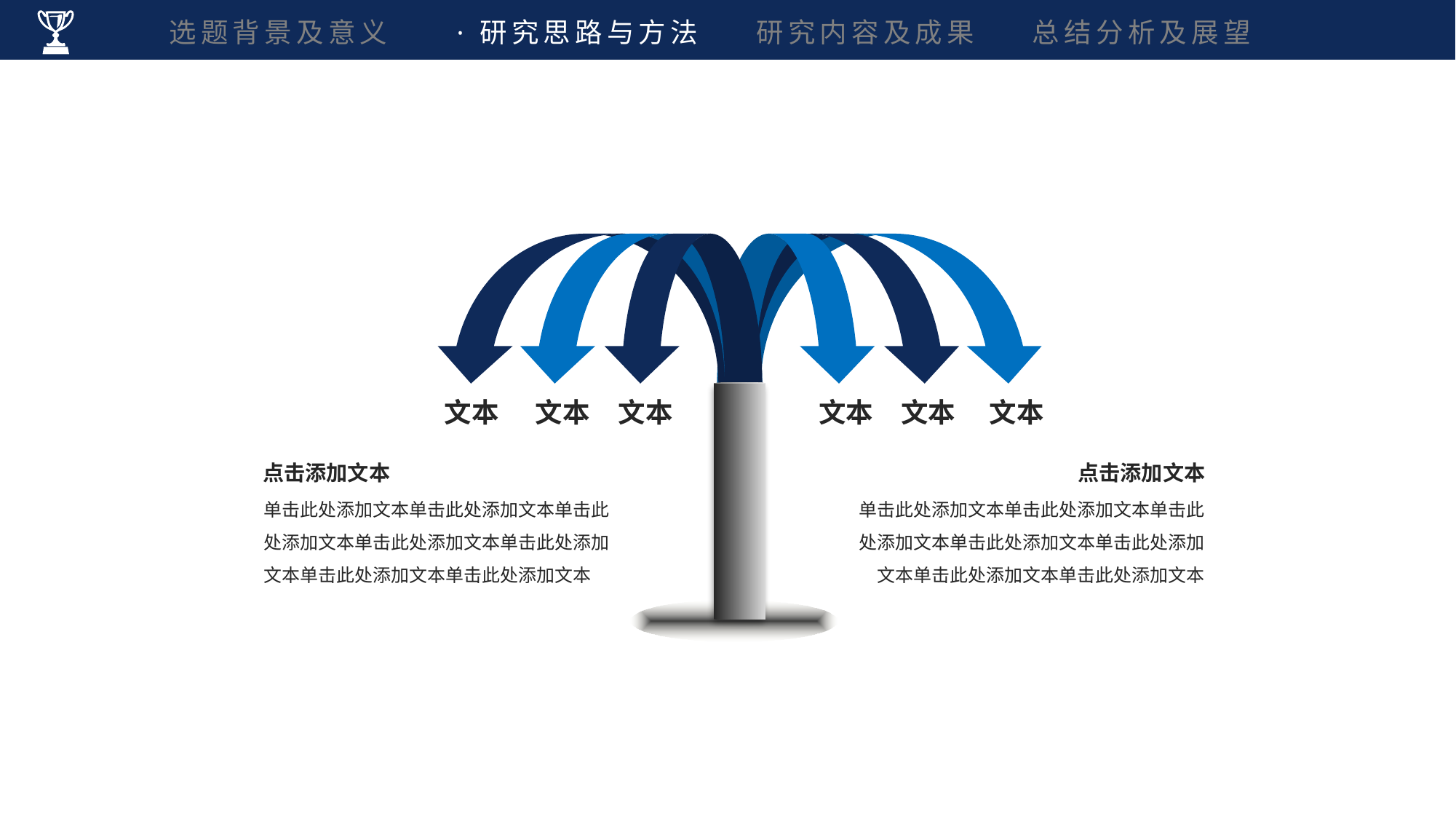

选题背景及意义     ·研究思路与方法     研究内容及成果     总结分析及展望

文本
文本
文本
文本
文本
文本
点击添加文本
单击此处添加文本单击此处添加文本单击此处添加文本单击此处添加文本单击此处添加文本单击此处添加文本单击此处添加文本
点击添加文本
单击此处添加文本单击此处添加文本单击此处添加文本单击此处添加文本单击此处添加文本单击此处添加文本单击此处添加文本